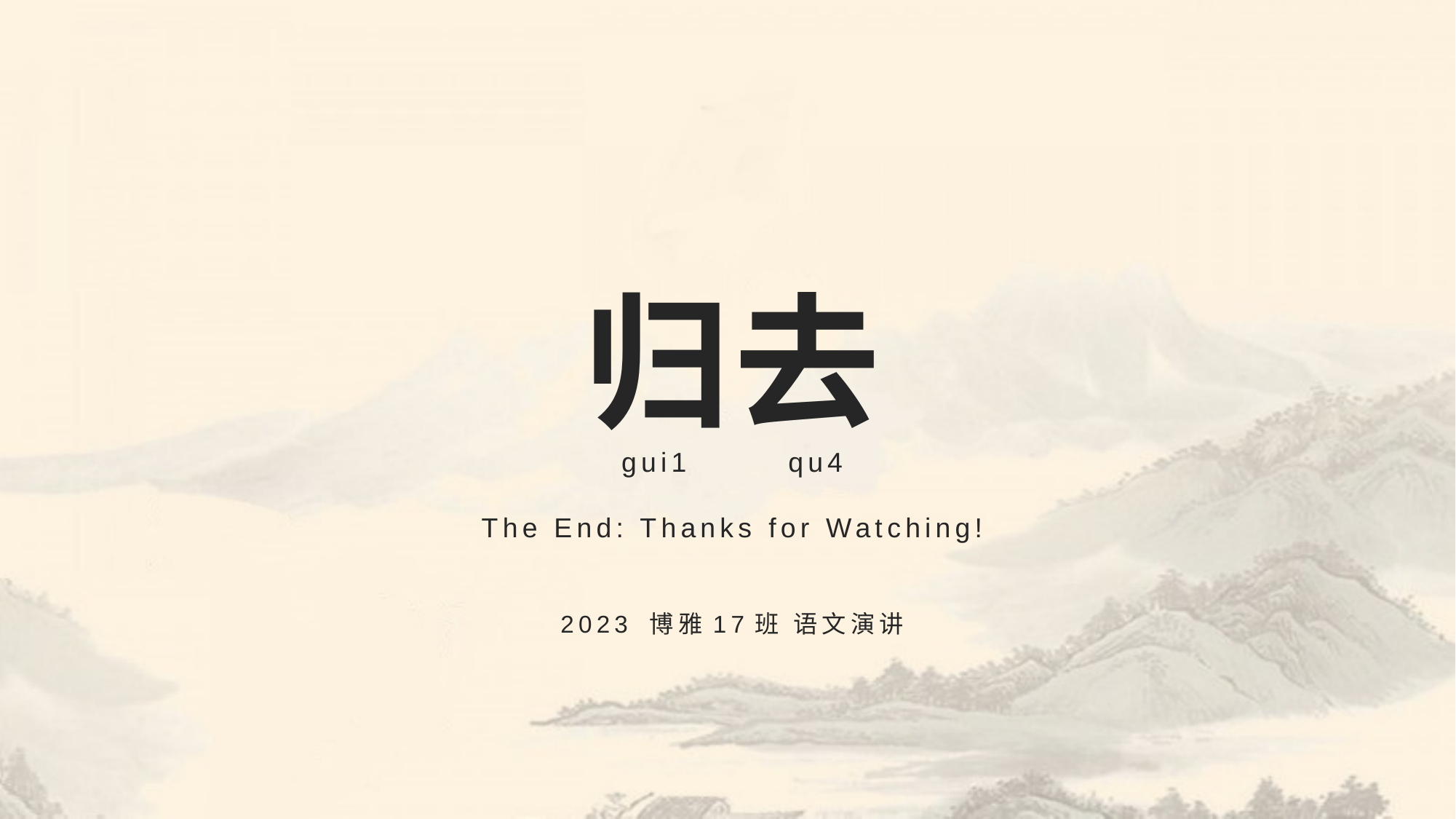

# 归去 gui1        qu4 The End: Thanks for Watching! 2023 博雅17班 语文演讲